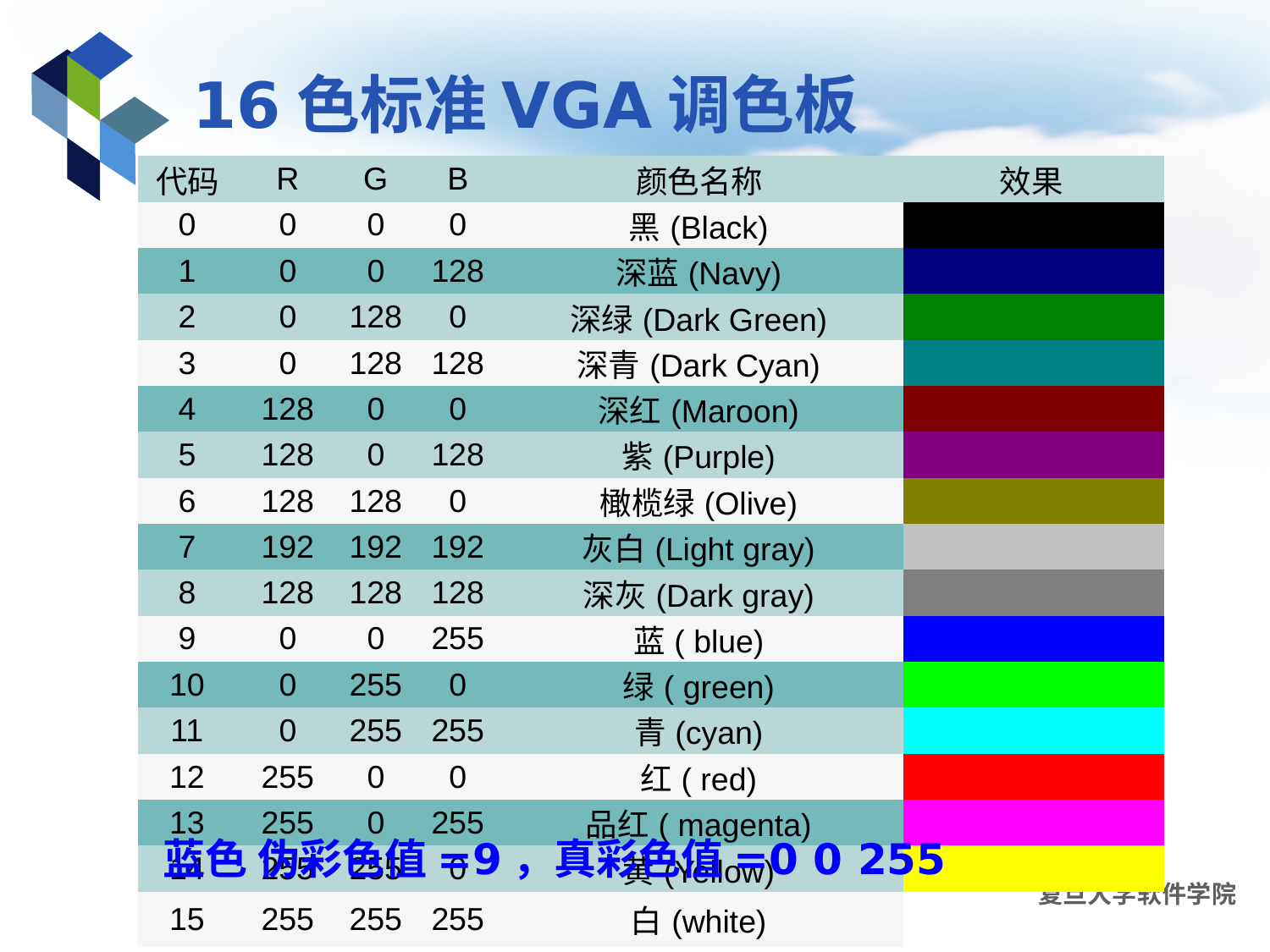

# 16色标准VGA调色板
| 代码 | R | G | B | 颜色名称 | 效果 |
| --- | --- | --- | --- | --- | --- |
| 0 | 0 | 0 | 0 | 黑(Black) |  |
| 1 | 0 | 0 | 128 | 深蓝(Navy) |  |
| 2 | 0 | 128 | 0 | 深绿(Dark Green) |  |
| 3 | 0 | 128 | 128 | 深青(Dark Cyan) |  |
| 4 | 128 | 0 | 0 | 深红(Maroon) |  |
| 5 | 128 | 0 | 128 | 紫(Purple) |  |
| 6 | 128 | 128 | 0 | 橄榄绿(Olive) |  |
| 7 | 192 | 192 | 192 | 灰白(Light gray) |  |
| 8 | 128 | 128 | 128 | 深灰(Dark gray) |  |
| 9 | 0 | 0 | 255 | 蓝( blue) |  |
| 10 | 0 | 255 | 0 | 绿( green) |  |
| 11 | 0 | 255 | 255 | 青(cyan) |  |
| 12 | 255 | 0 | 0 | 红( red) |  |
| 13 | 255 | 0 | 255 | 品红( magenta) |  |
| 14 | 255 | 255 | 0 | 黄(Yellow) |  |
| 15 | 255 | 255 | 255 | 白(white) |  |
蓝色 伪彩色值=9，真彩色值=0 0 255
多媒体技术基础